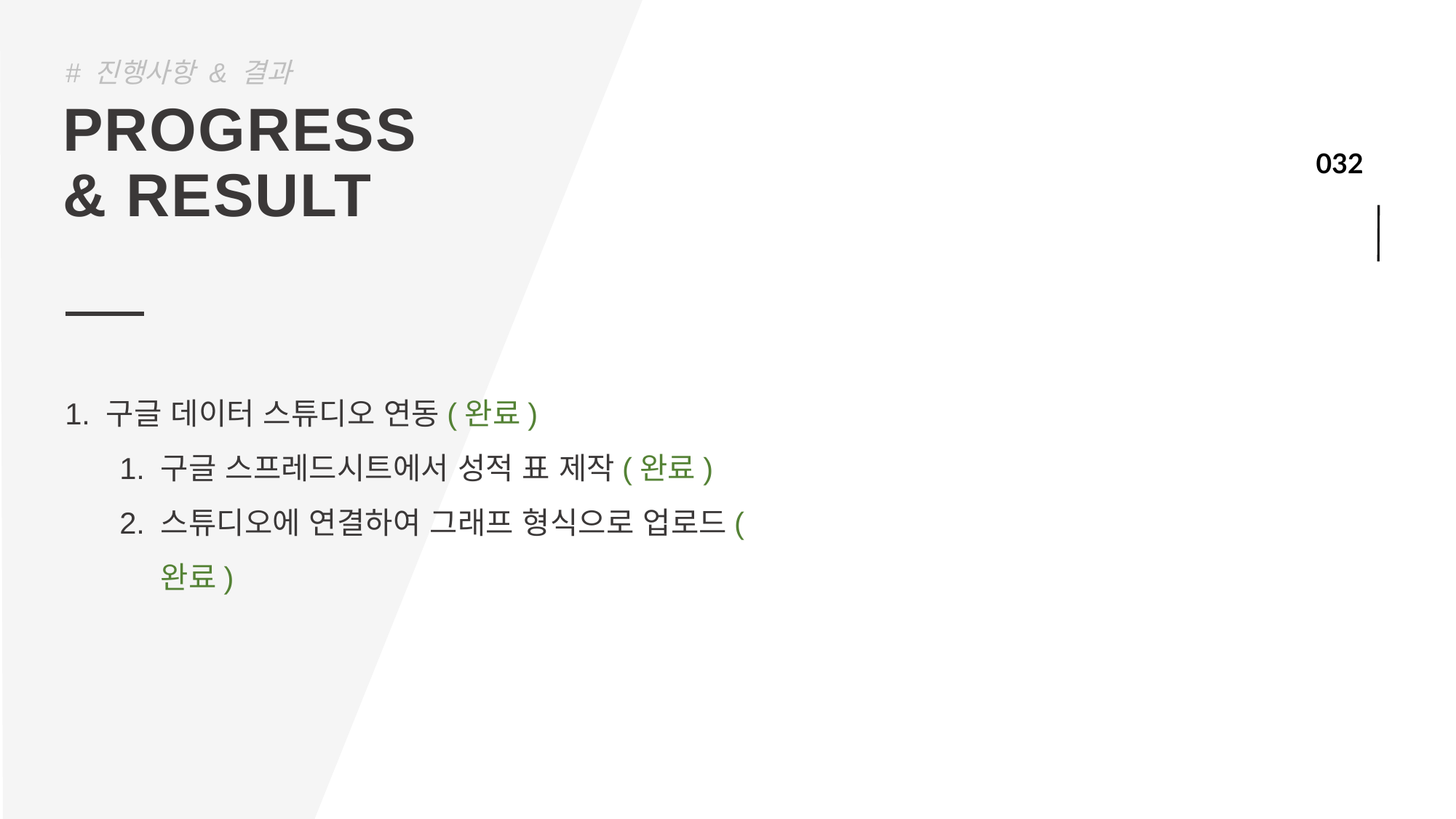

# 진행사항 & 결과
PROGRESS
& RESULT
구글 데이터 스튜디오 연동(완료)
구글 스프레드시트에서 성적 표 제작(완료)
스튜디오에 연결하여 그래프 형식으로 업로드(완료)